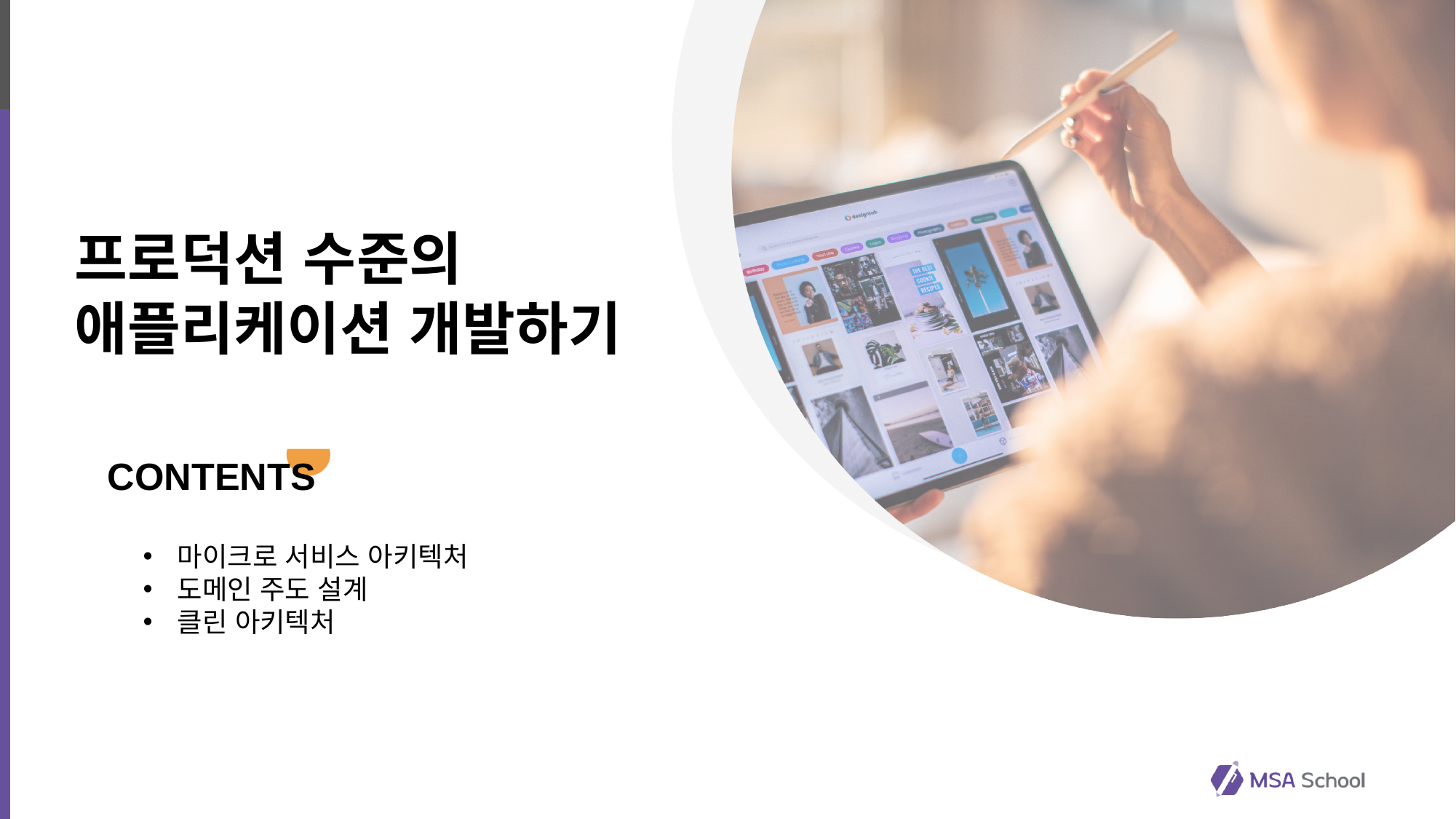

프로덕션 수준의
애플리케이션 개발하기

마이크로 서비스 아키텍처
도메인 주도 설계
클린 아키텍처